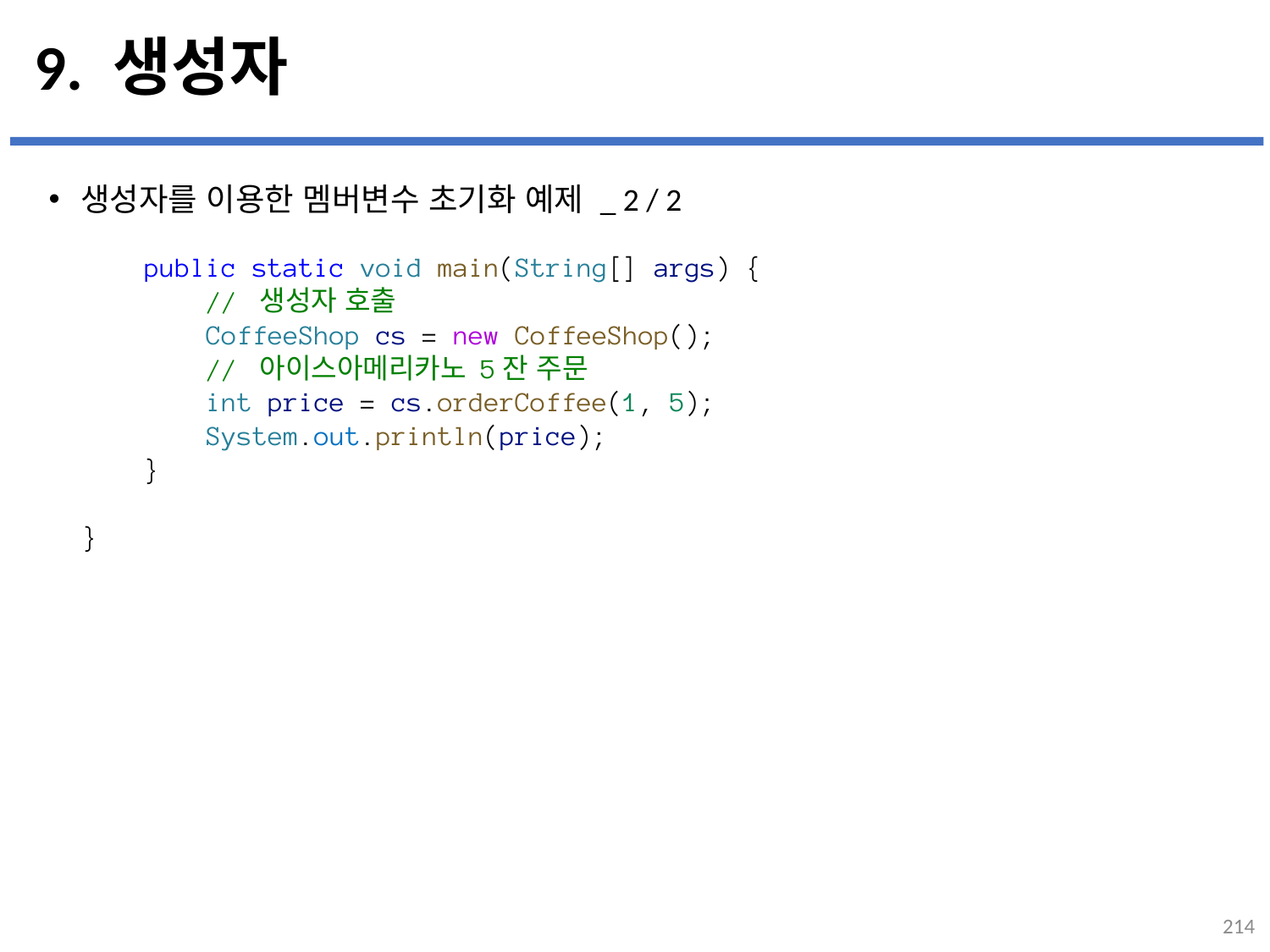

# 9. 생성자
생성자를 이용한 멤버변수 초기화 예제 _ 2 / 2
...

설명
    public static void main(String[] args) {
        // 생성자 호출
        CoffeeShop cs = new CoffeeShop();
        // 아이스아메리카노 5잔 주문
        int price = cs.orderCoffee(1, 5);
        System.out.println(price);
    }
}
214